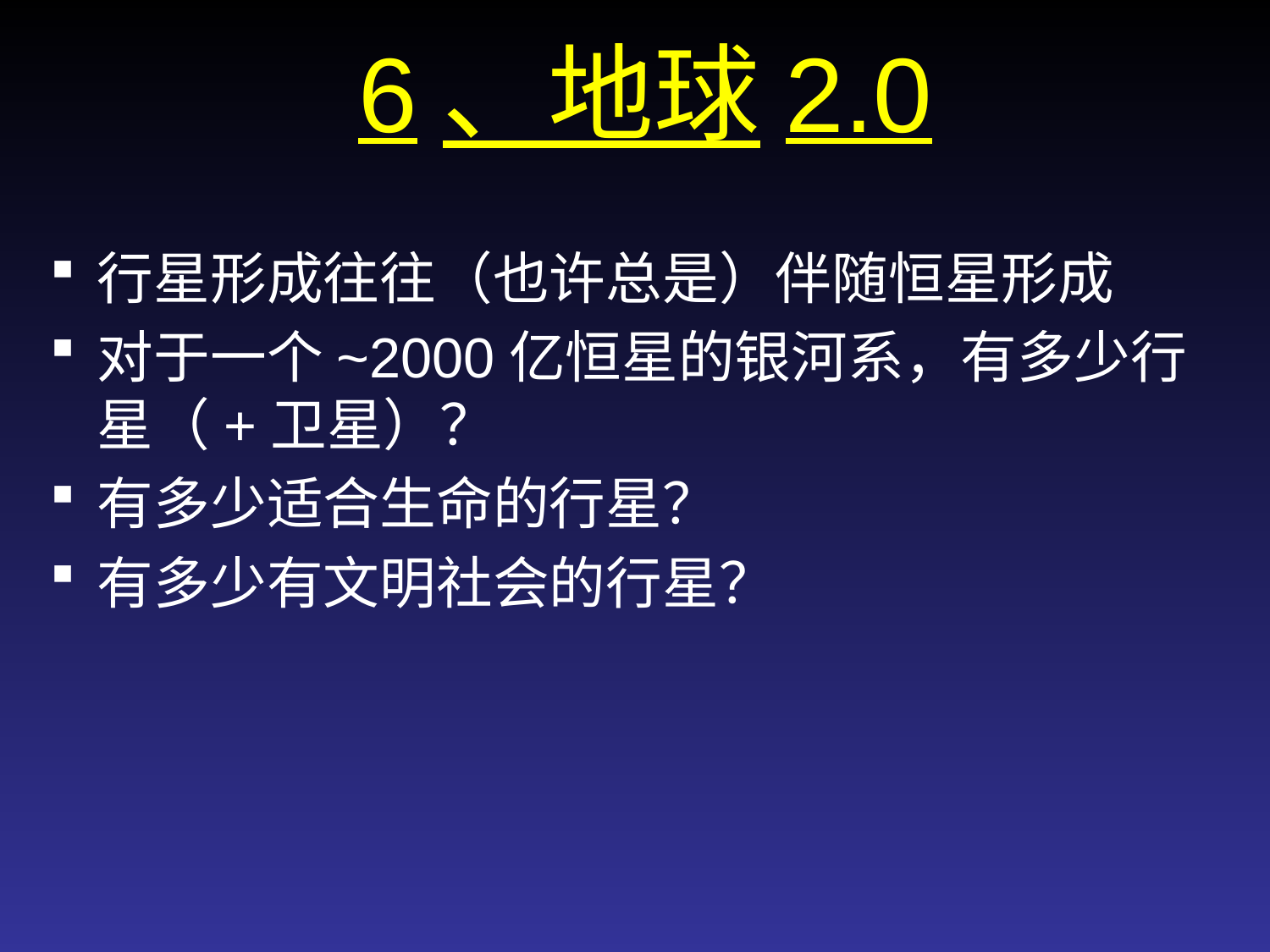

6、地球2.0
行星形成往往（也许总是）伴随恒星形成
对于一个~2000亿恒星的银河系，有多少行星（+卫星）？
有多少适合生命的行星？
有多少有文明社会的行星？